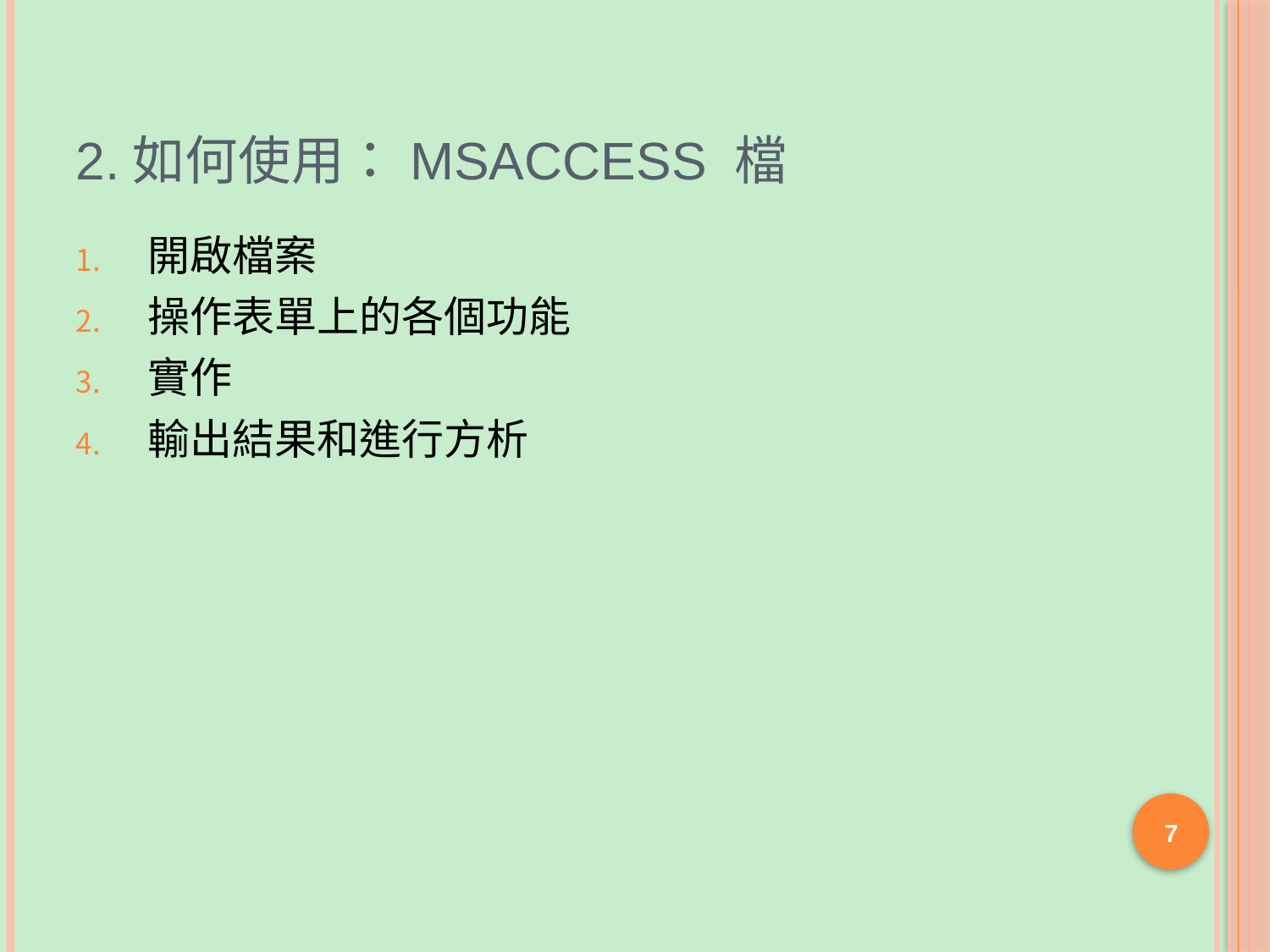

# 2.如何使用：MSAccess 檔
開啟檔案
操作表單上的各個功能
實作
輸出結果和進行方析
7